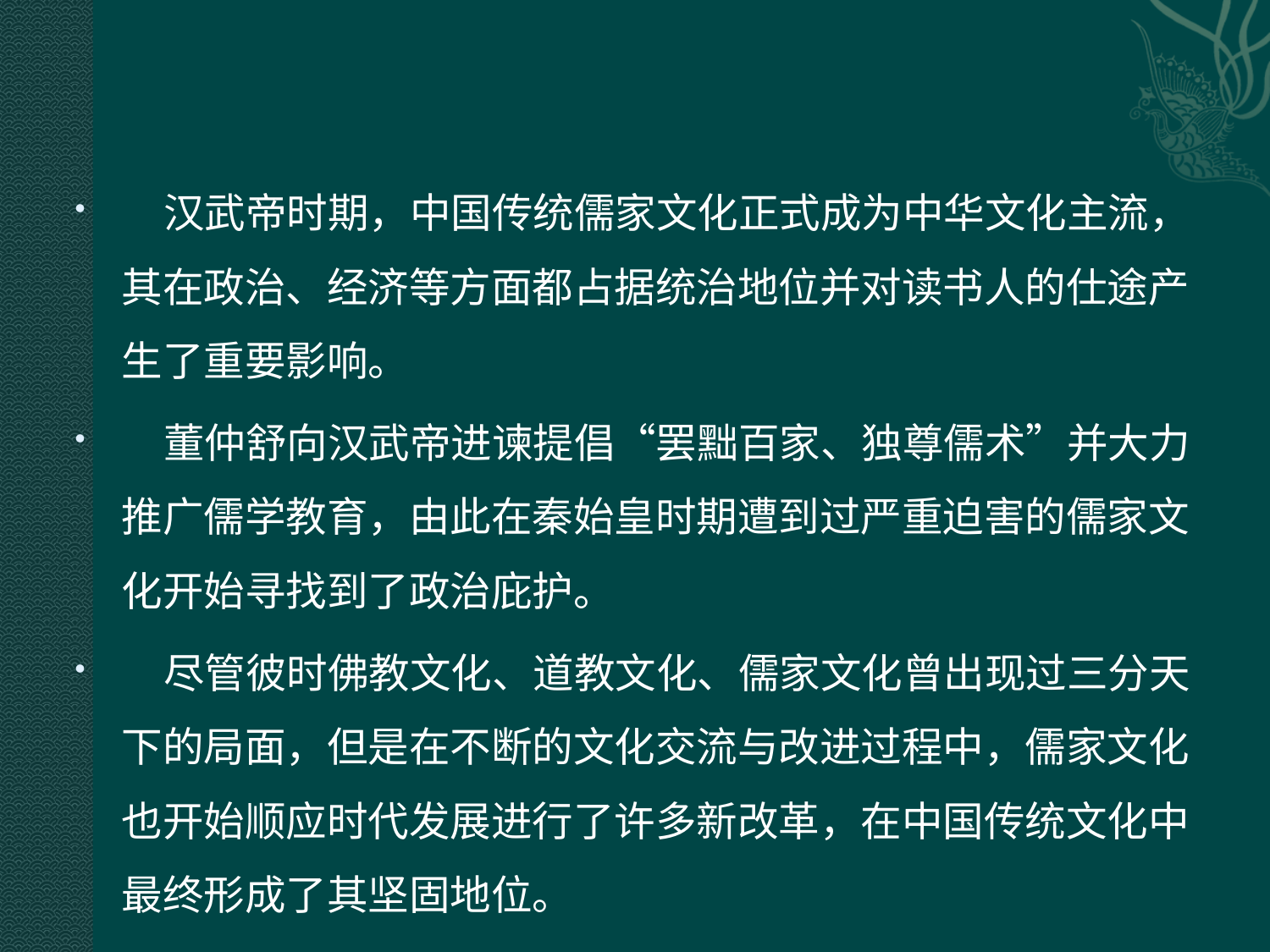

汉武帝时期，中国传统儒家文化正式成为中华文化主流，其在政治、经济等方面都占据统治地位并对读书人的仕途产生了重要影响。
    董仲舒向汉武帝进谏提倡“罢黜百家、独尊儒术”并大力推广儒学教育，由此在秦始皇时期遭到过严重迫害的儒家文化开始寻找到了政治庇护。
    尽管彼时佛教文化、道教文化、儒家文化曾出现过三分天下的局面，但是在不断的文化交流与改进过程中，儒家文化也开始顺应时代发展进行了许多新改革，在中国传统文化中最终形成了其坚固地位。